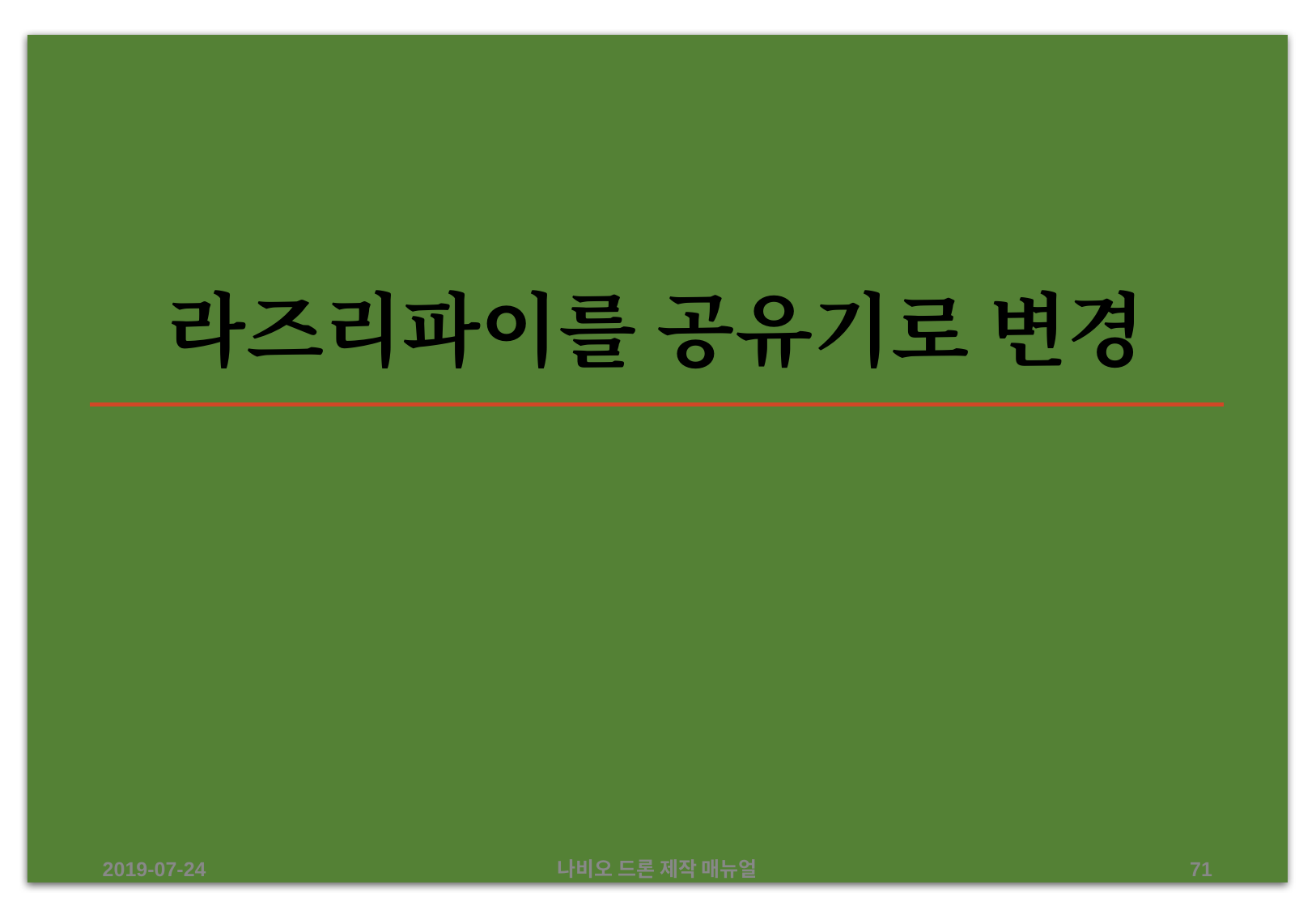

# 라즈리파이를 공유기로 변경

2019-07-24
나비오 드론 제작 매뉴얼
71